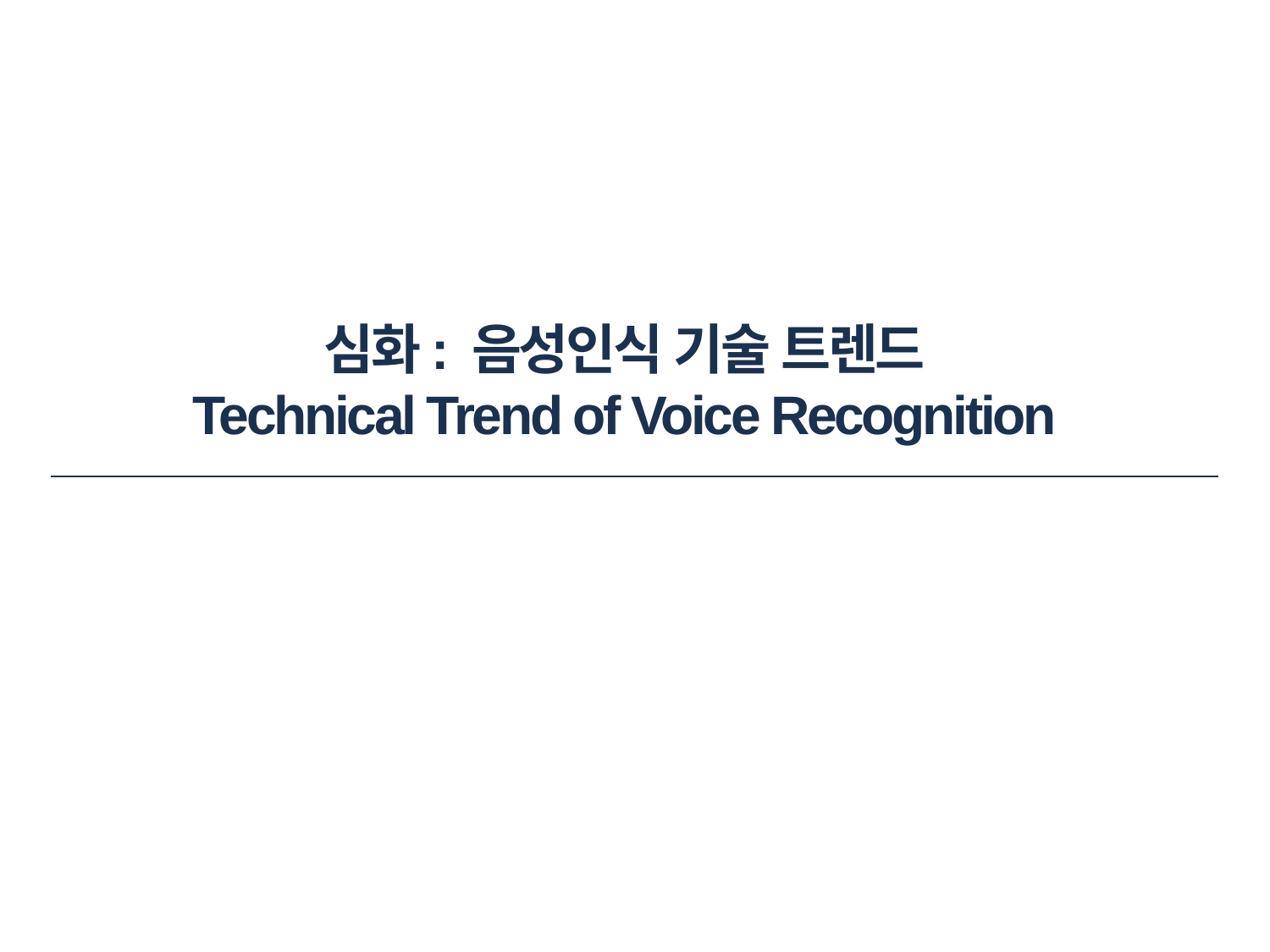

# 심화: 음성인식 기술 트렌드 Technical Trend of Voice Recognition